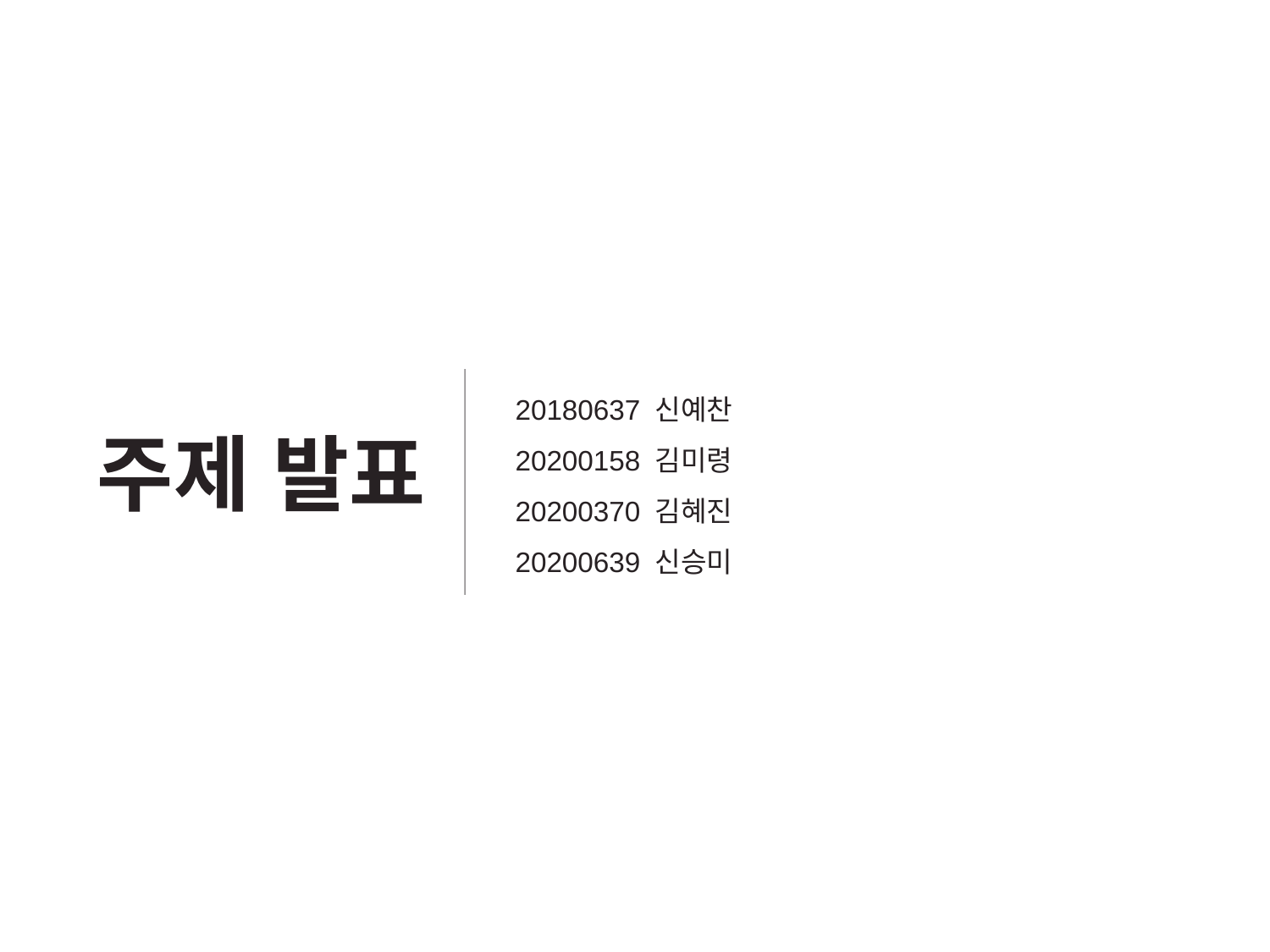

20180637 신예찬
20200158 김미령
20200370 김혜진
20200639 신승미
주제 발표